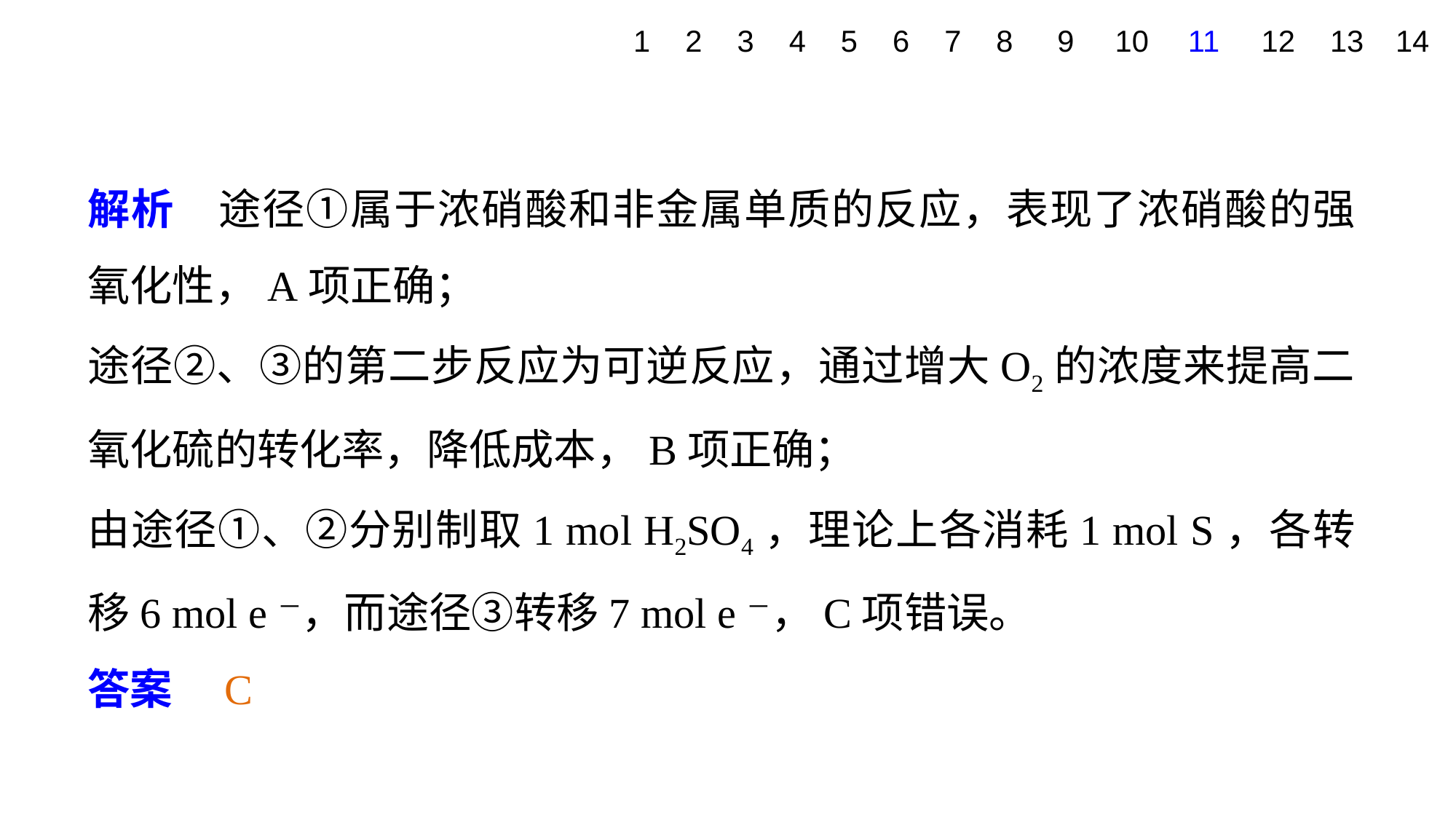

1
2
3
4
5
6
7
8
9
10
11
12
13
14
解析　途径①属于浓硝酸和非金属单质的反应，表现了浓硝酸的强氧化性，A项正确；
途径②、③的第二步反应为可逆反应，通过增大O2的浓度来提高二氧化硫的转化率，降低成本，B项正确；
由途径①、②分别制取1 mol H2SO4，理论上各消耗1 mol S，各转移6 mol e－，而途径③转移7 mol e－，C项错误。
答案　C